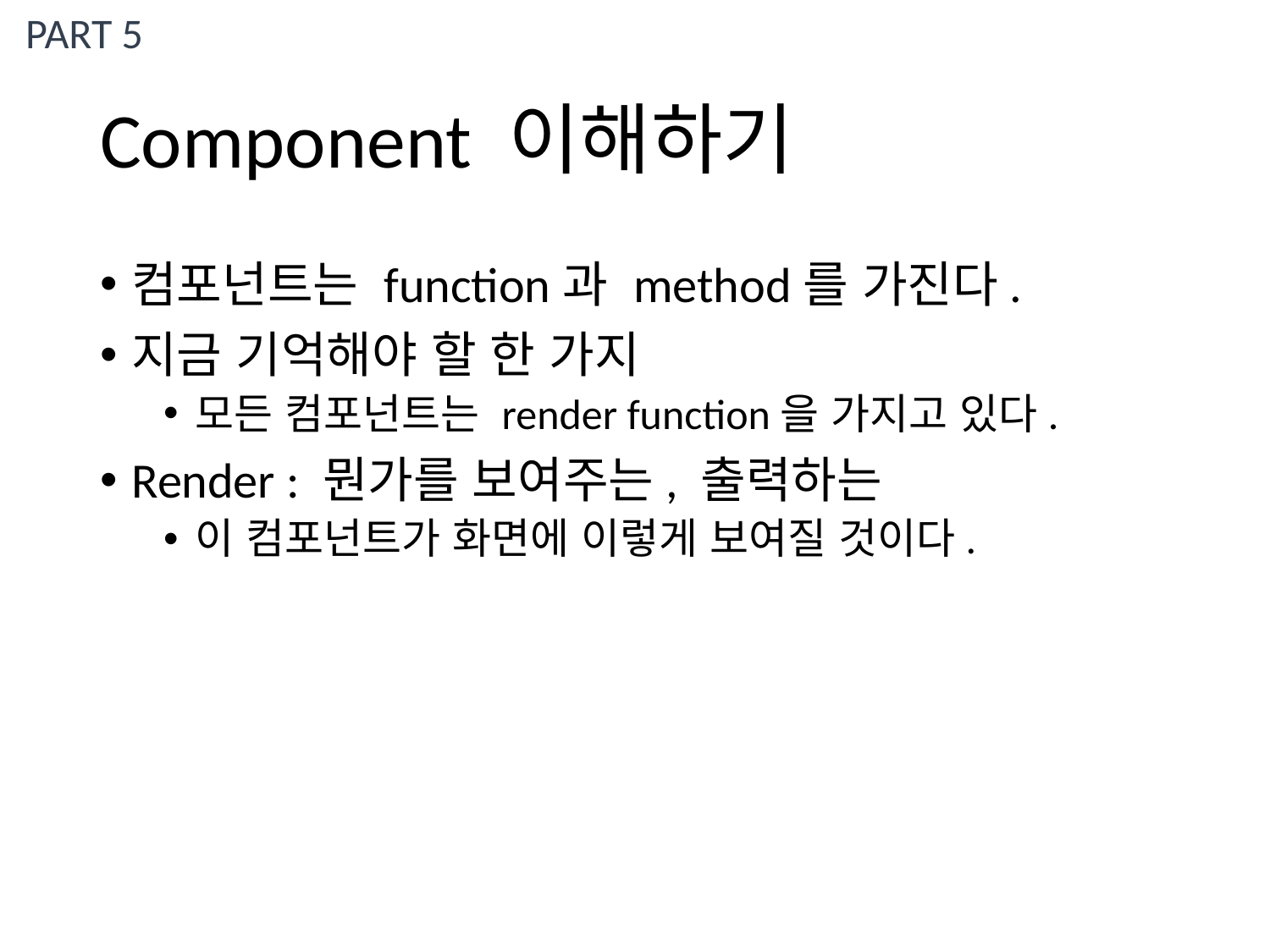

PART 5
# Component 이해하기
컴포넌트는 function과 method를 가진다.
지금 기억해야 할 한 가지
모든 컴포넌트는 render function을 가지고 있다.
Render : 뭔가를 보여주는, 출력하는
이 컴포넌트가 화면에 이렇게 보여질 것이다.